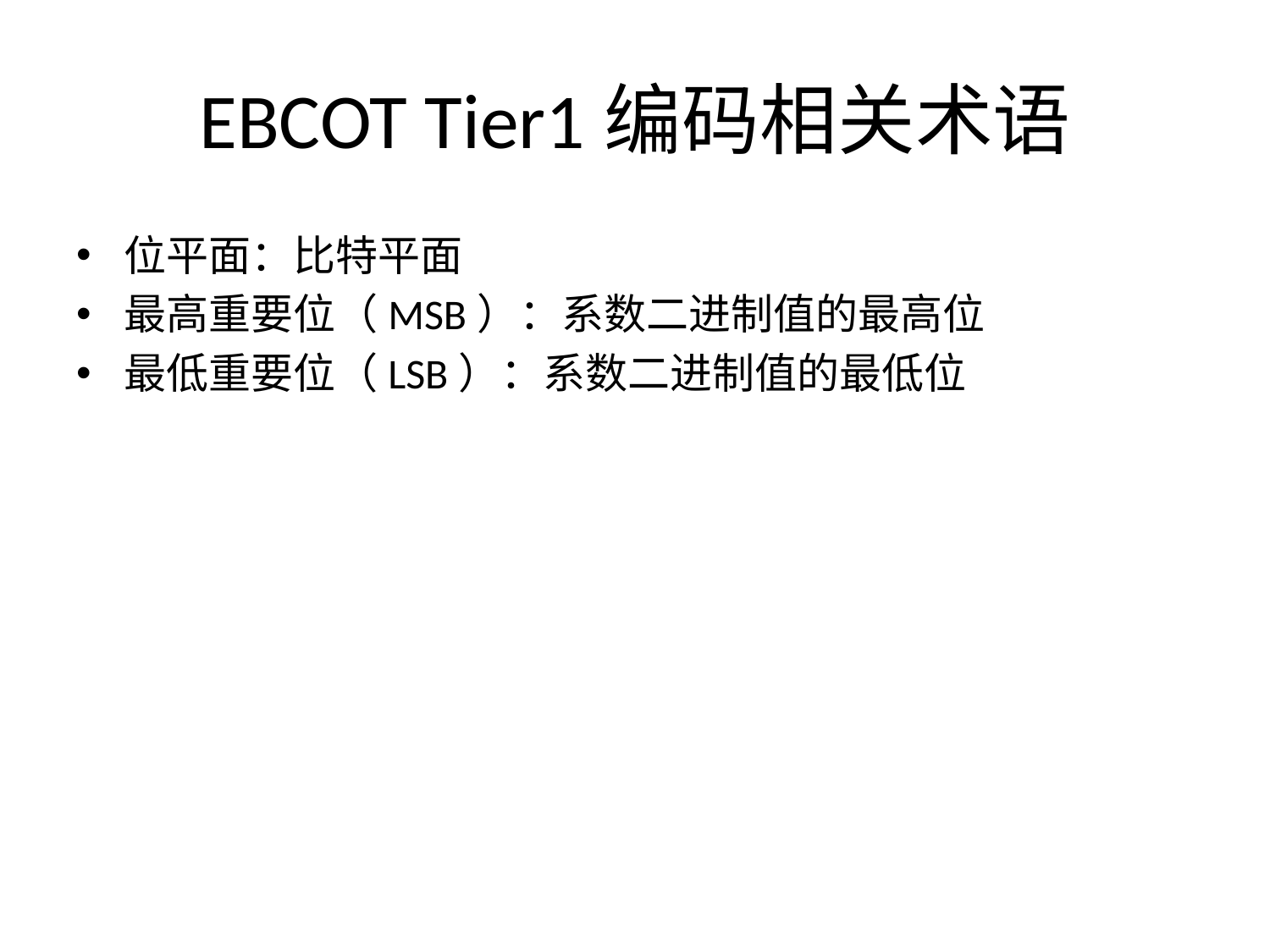

# EBCOT Tier1编码相关术语
位平面：比特平面
最高重要位（MSB）：系数二进制值的最高位
最低重要位（LSB）：系数二进制值的最低位